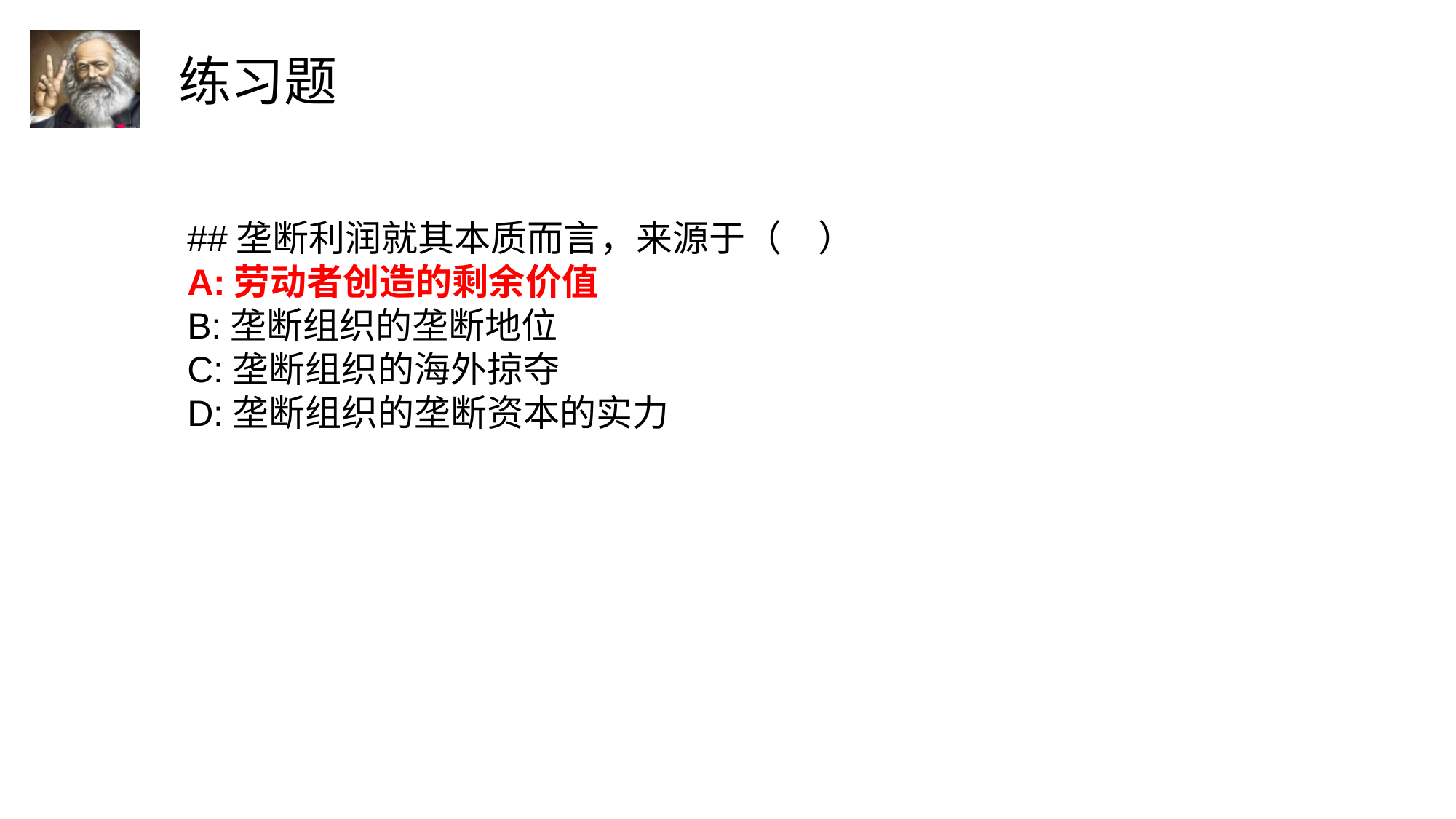

##垄断利润就其本质而言，来源于（　）
A:劳动者创造的剩余价值
B:垄断组织的垄断地位
C:垄断组织的海外掠夺
D:垄断组织的垄断资本的实力